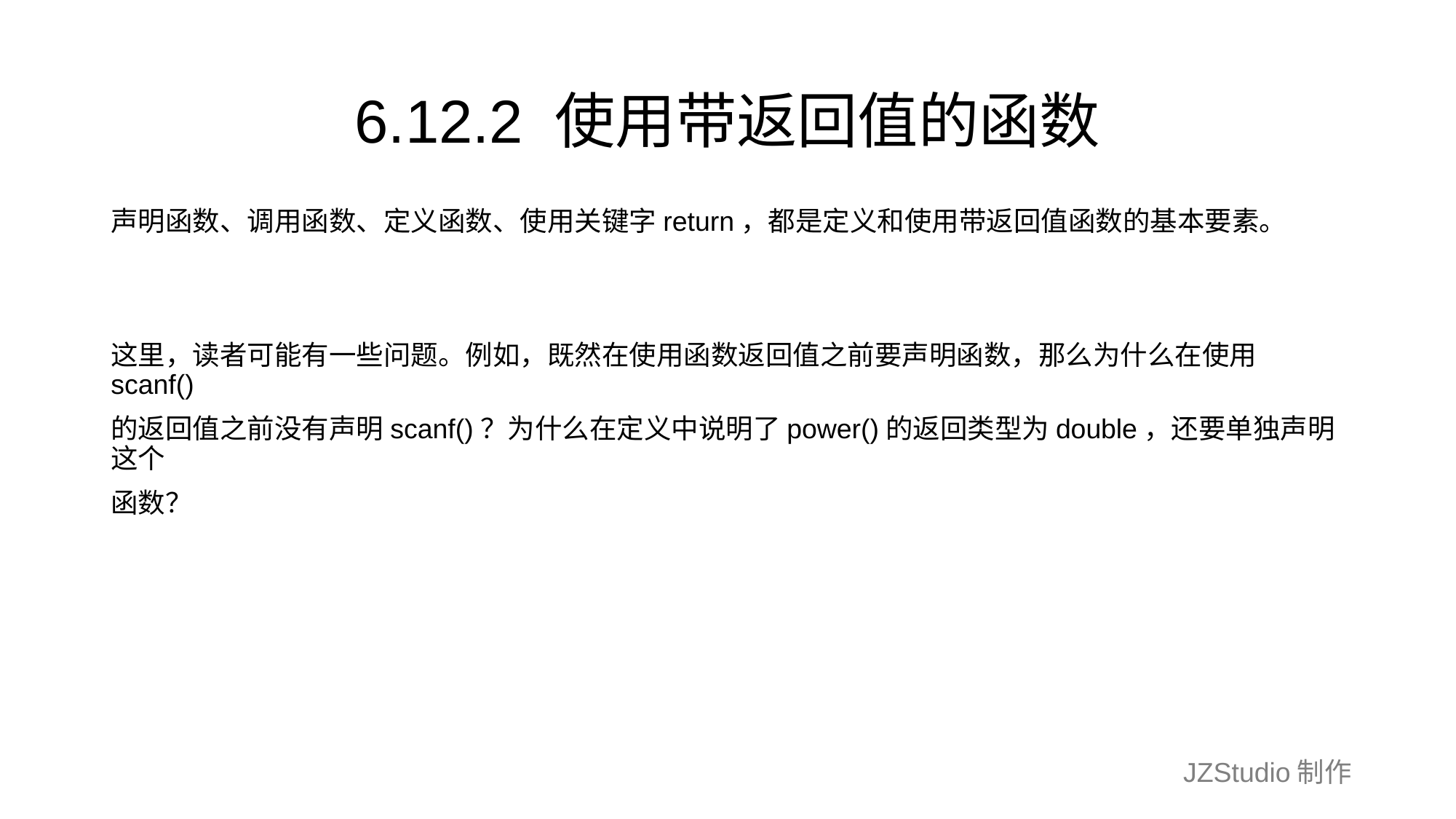

# 6.12.2 使用带返回值的函数
声明函数、调用函数、定义函数、使用关键字return，都是定义和使用带返回值函数的基本要素。

这里，读者可能有一些问题。例如，既然在使用函数返回值之前要声明函数，那么为什么在使用scanf()
的返回值之前没有声明scanf()？为什么在定义中说明了power()的返回类型为double，还要单独声明这个
函数？